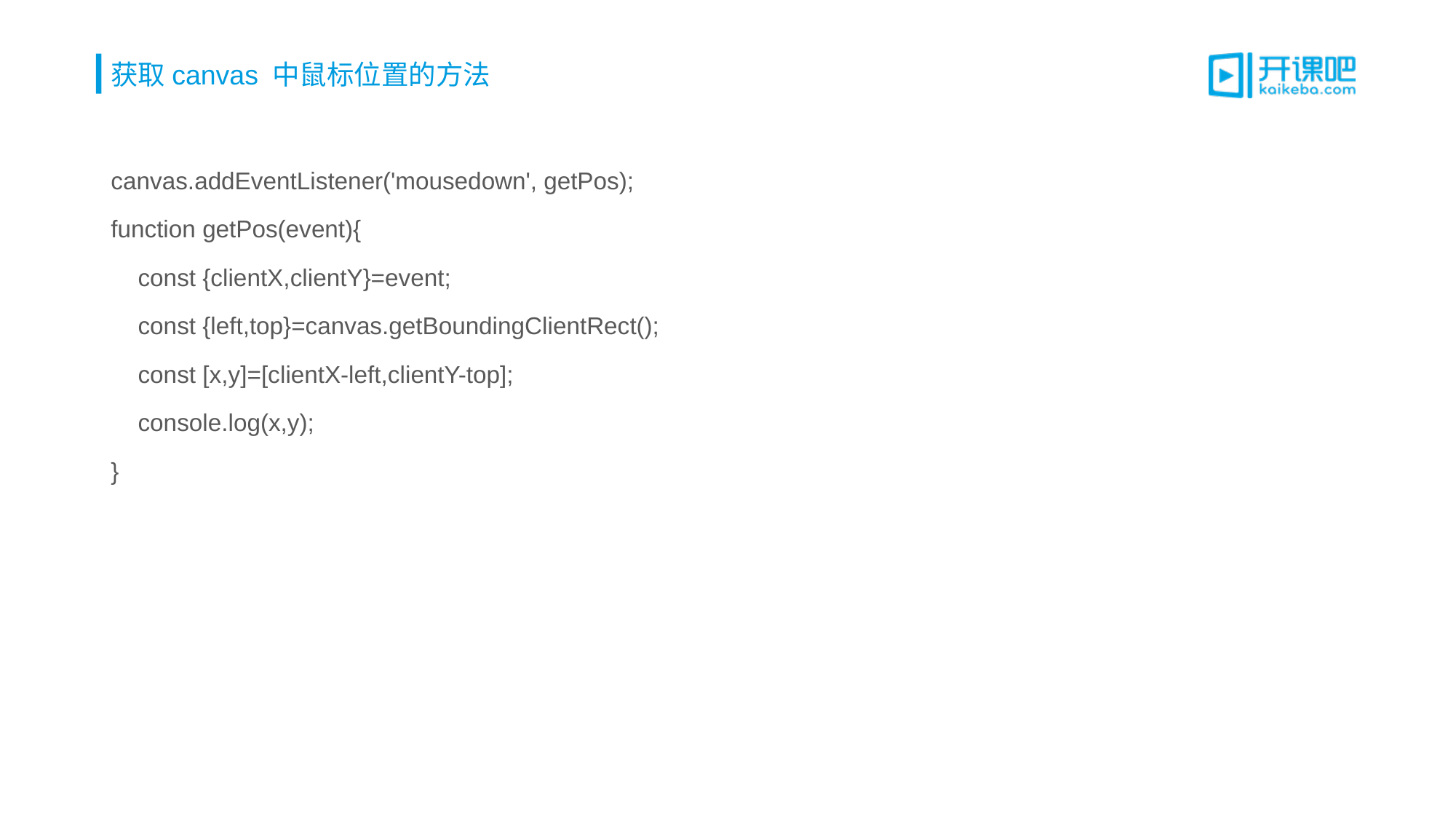

# 获取canvas 中鼠标位置的方法
canvas.addEventListener('mousedown', getPos);
function getPos(event){
    const {clientX,clientY}=event;
    const {left,top}=canvas.getBoundingClientRect();
    const [x,y]=[clientX-left,clientY-top];
    console.log(x,y);
}